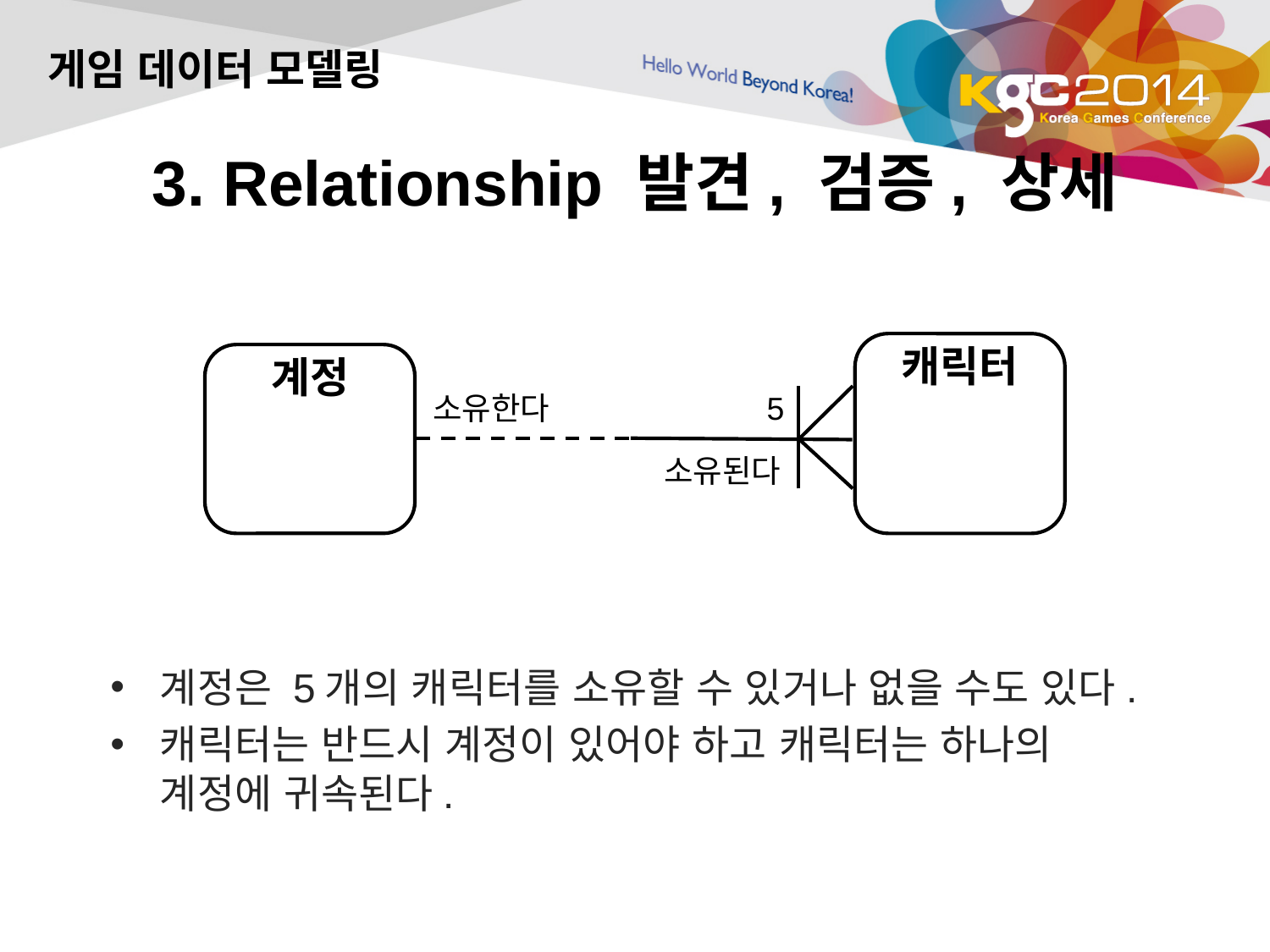

게임 데이터 모델링
# 3. Relationship 발견, 검증, 상세

캐릭터

계정
소유한다
5
소유된다
계정은 5개의 캐릭터를 소유할 수 있거나 없을 수도 있다.
캐릭터는 반드시 계정이 있어야 하고 캐릭터는 하나의 계정에 귀속된다.